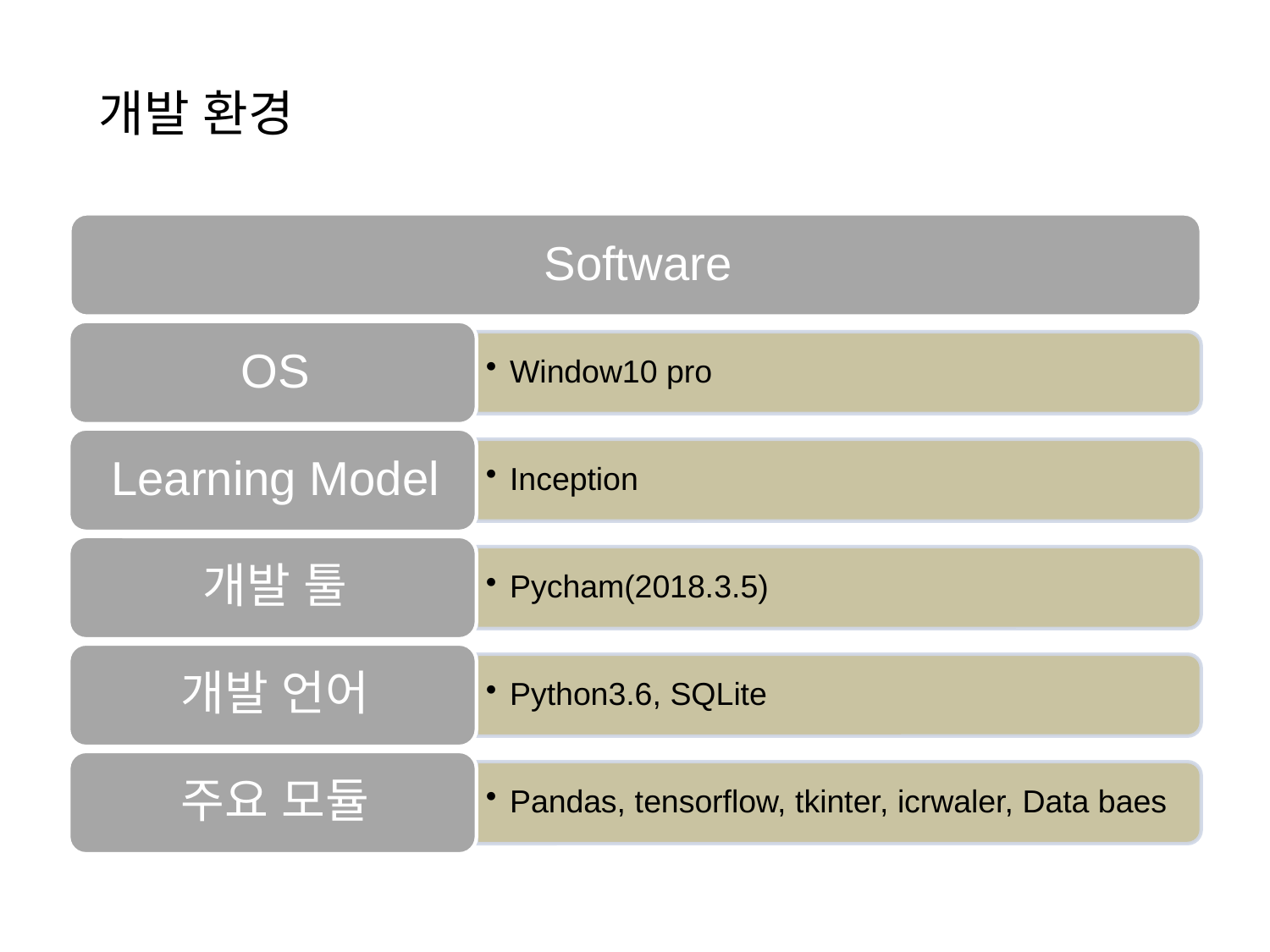

개발 환경
Software
Window10 pro
OS
Inception
Learning Model
Pycham(2018.3.5)
개발 툴
Python3.6, SQLite
개발 언어
Pandas, tensorflow, tkinter, icrwaler, Data baes
주요 모듈